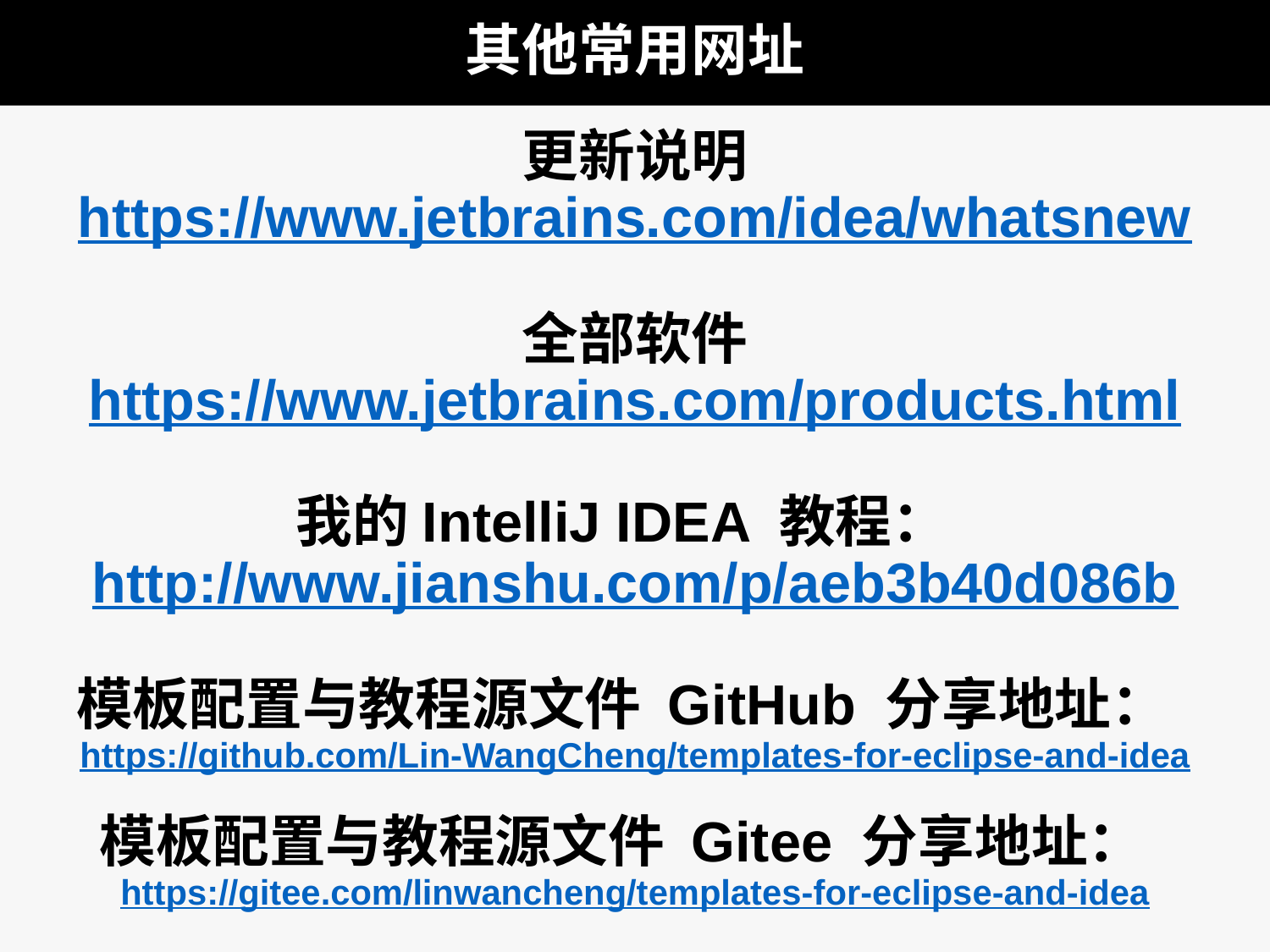

# 其他常用网址
更新说明
https://www.jetbrains.com/idea/whatsnew

全部软件
https://www.jetbrains.com/products.html

我的IntelliJ IDEA 教程：
http://www.jianshu.com/p/aeb3b40d086b

模板配置与教程源文件 GitHub 分享地址：
https://github.com/Lin-WangCheng/templates-for-eclipse-and-idea

模板配置与教程源文件 Gitee 分享地址：
https://gitee.com/linwancheng/templates-for-eclipse-and-idea